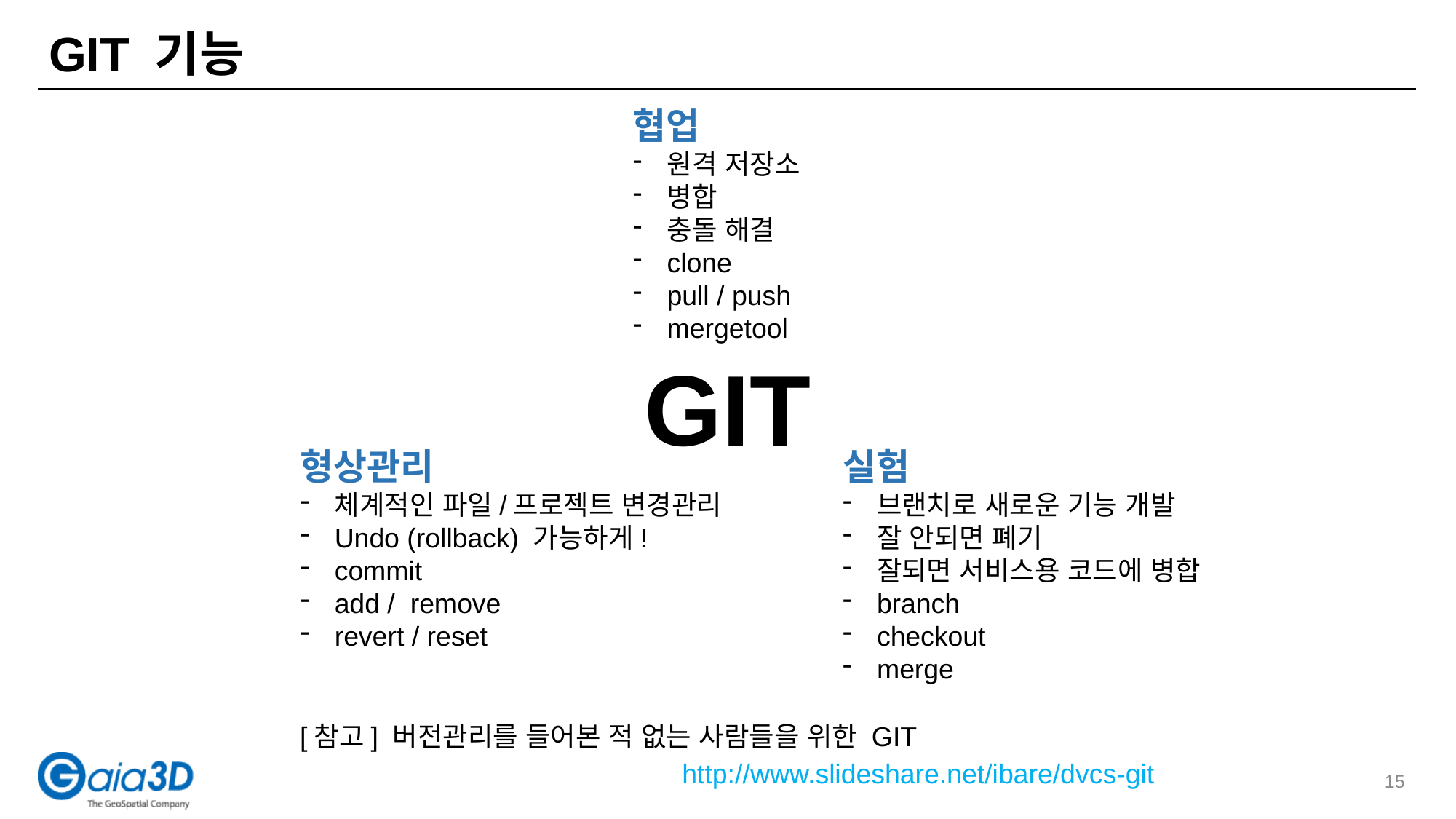

# GIT 기능
협업
원격 저장소
병합
충돌 해결
clone
pull / push
mergetool
GIT
실험
브랜치로 새로운 기능 개발
잘 안되면 폐기
잘되면 서비스용 코드에 병합
branch
checkout
merge
형상관리
체계적인 파일/프로젝트 변경관리
Undo (rollback) 가능하게!
commit
add /  remove
revert / reset
[참고] 버전관리를 들어본 적 없는 사람들을 위한 GIT
http://www.slideshare.net/ibare/dvcs-git
15